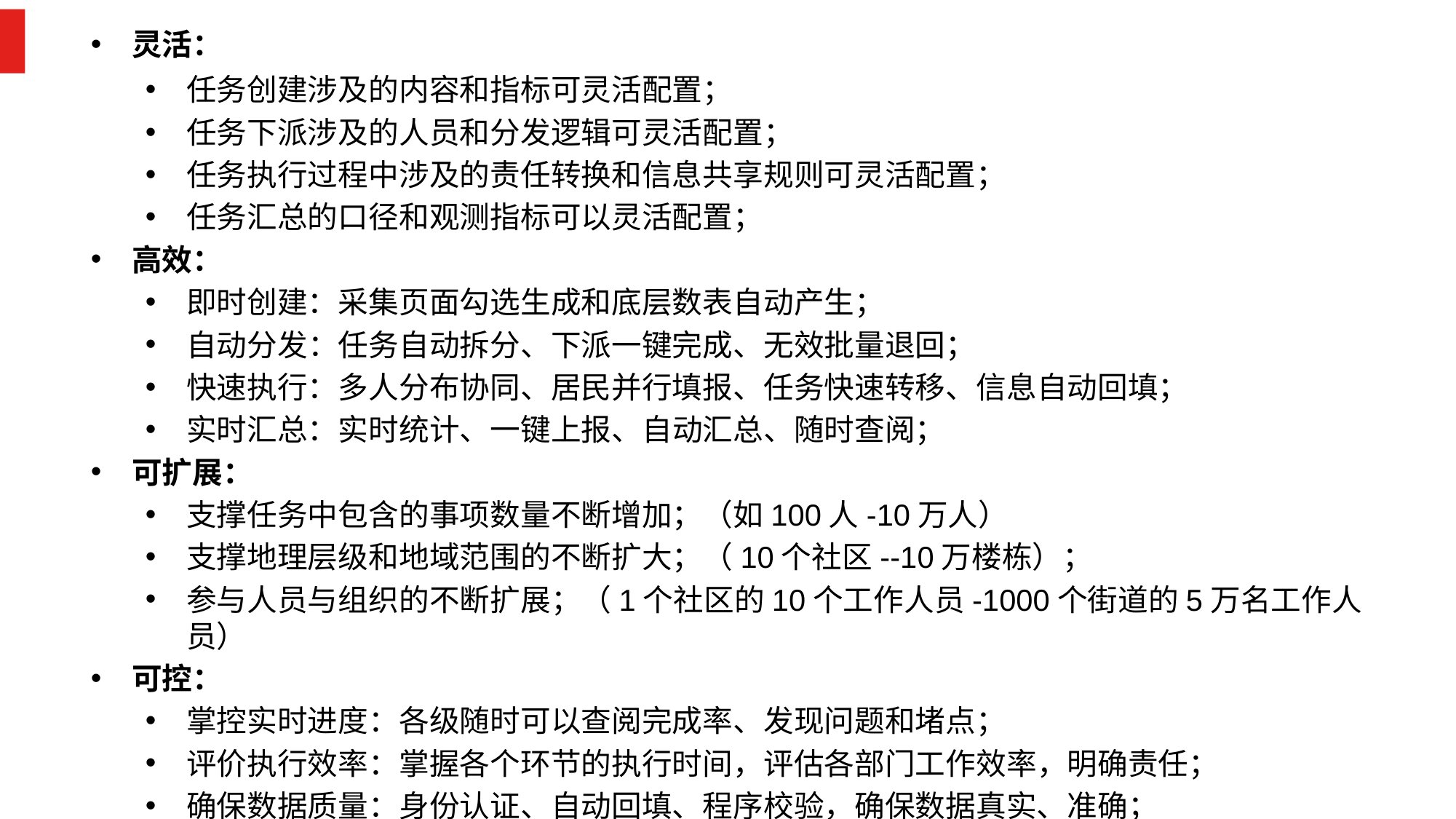

灵活：
任务创建涉及的内容和指标可灵活配置；
任务下派涉及的人员和分发逻辑可灵活配置；
任务执行过程中涉及的责任转换和信息共享规则可灵活配置；
任务汇总的口径和观测指标可以灵活配置；
高效：
即时创建：采集页面勾选生成和底层数表自动产生；
自动分发：任务自动拆分、下派一键完成、无效批量退回；
快速执行：多人分布协同、居民并行填报、任务快速转移、信息自动回填；
实时汇总：实时统计、一键上报、自动汇总、随时查阅；
可扩展：
支撑任务中包含的事项数量不断增加；（如100人-10万人）
支撑地理层级和地域范围的不断扩大；（10个社区--10万楼栋）；
参与人员与组织的不断扩展；（1个社区的10个工作人员-1000个街道的5万名工作人员）
可控：
掌控实时进度：各级随时可以查阅完成率、发现问题和堵点；
评价执行效率：掌握各个环节的执行时间，评估各部门工作效率，明确责任；
确保数据质量：身份认证、自动回填、程序校验，确保数据真实、准确；